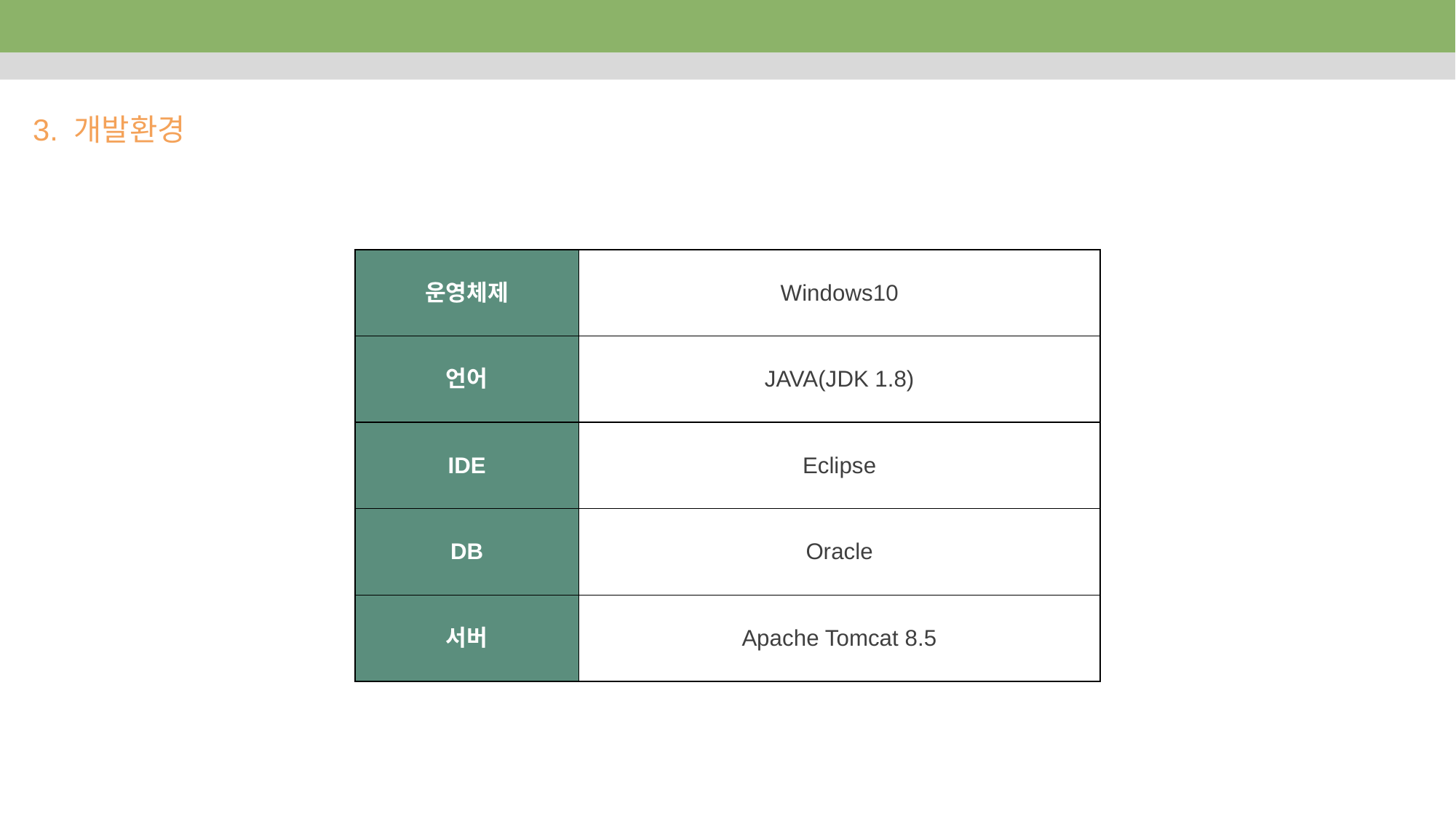

3. 개발환경
| 운영체제 | Windows10 |
| --- | --- |
| 언어 | JAVA(JDK 1.8) |
| IDE | Eclipse |
| DB | Oracle |
| 서버 | Apache Tomcat 8.5 |